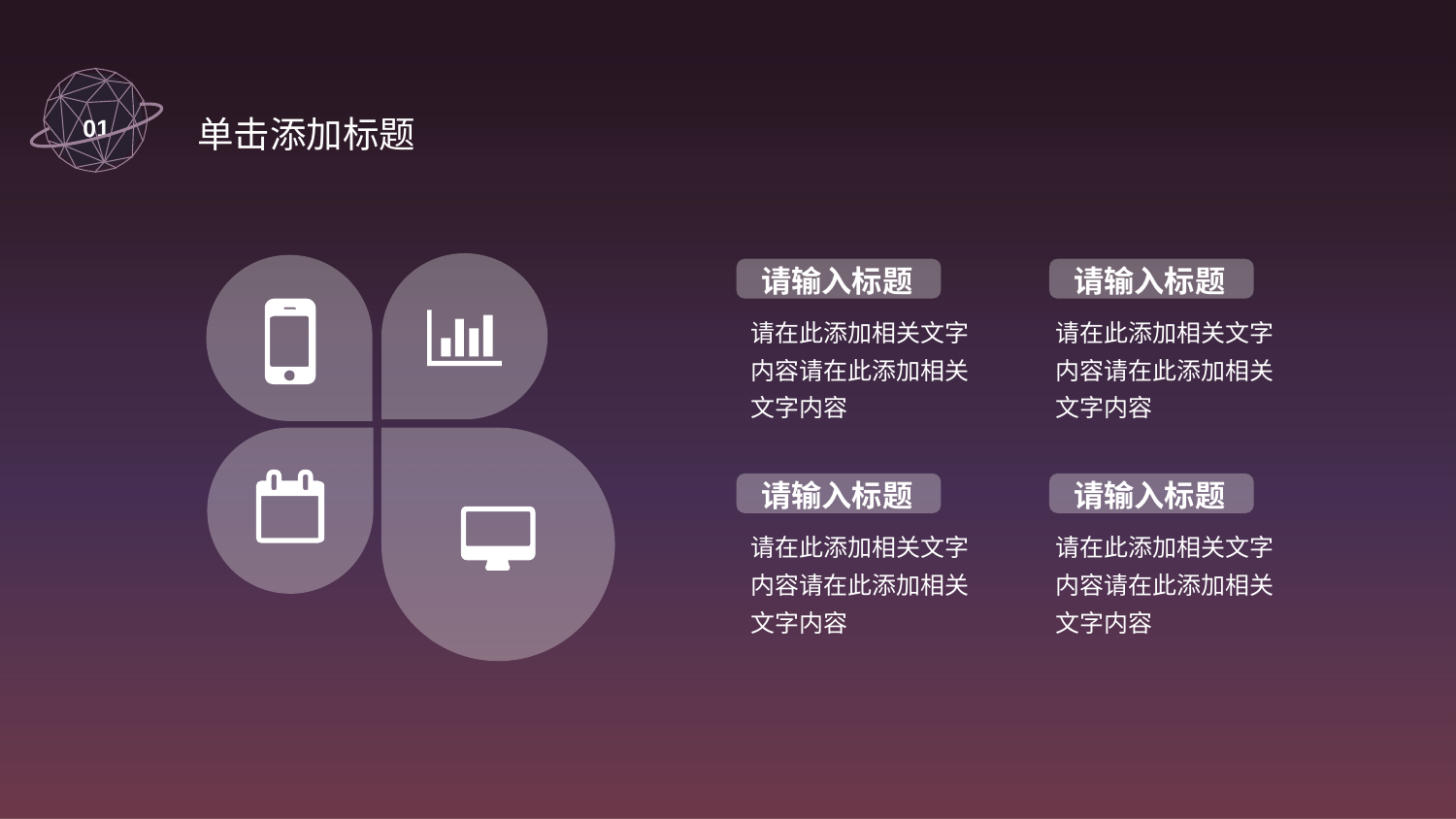

01

 单击添加标题

请输入标题

请在此添加相关文字内容请在此添加相关文字内容
请输入标题

请在此添加相关文字内容请在此添加相关文字内容

请输入标题

请在此添加相关文字内容请在此添加相关文字内容
请输入标题

请在此添加相关文字内容请在此添加相关文字内容